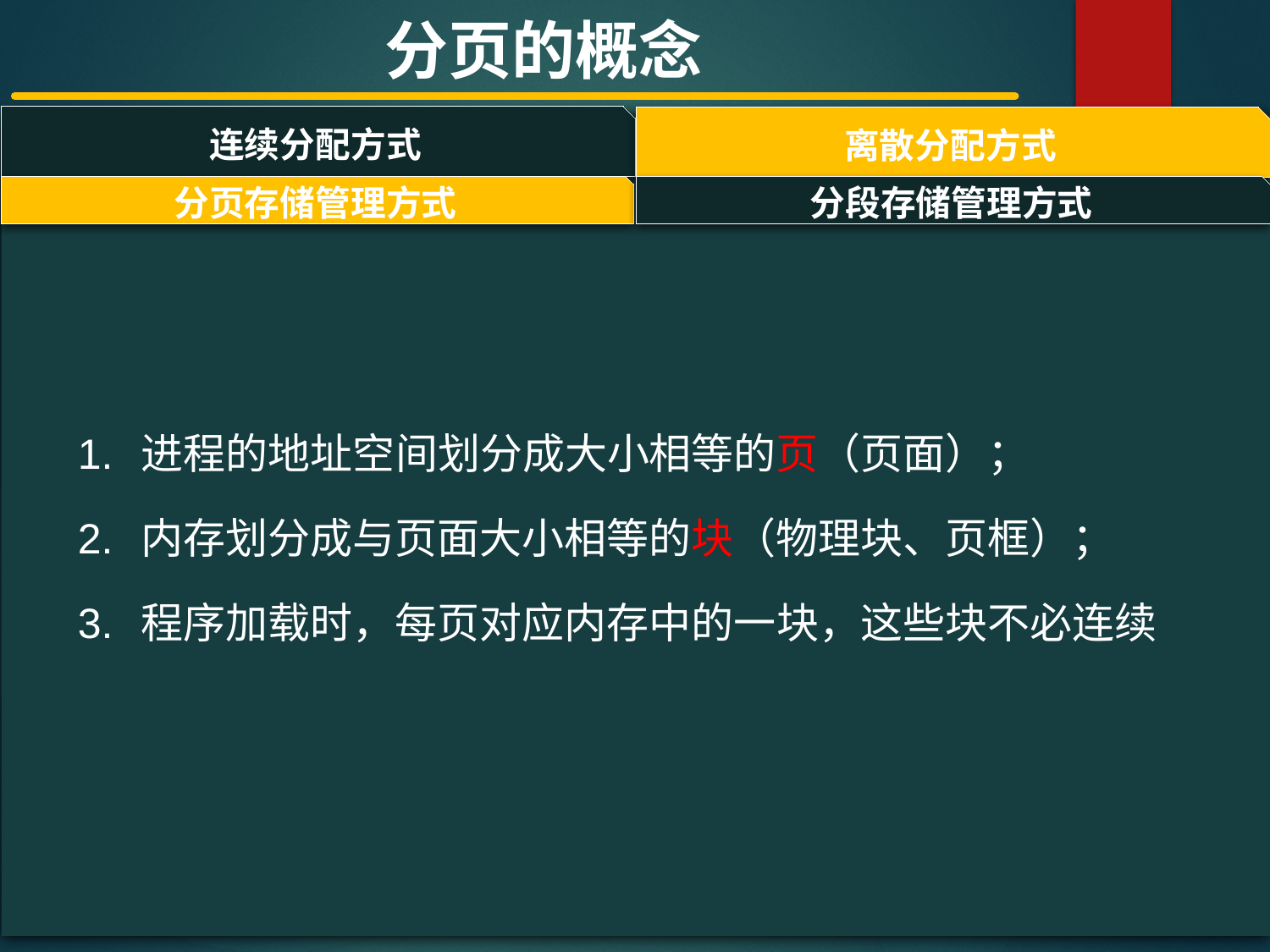

分页的概念
连续分配方式
离散分配方式
#
分页存储管理方式
分段存储管理方式

进程的地址空间划分成大小相等的页（页面）；
内存划分成与页面大小相等的块（物理块、页框）；
程序加载时，每页对应内存中的一块，这些块不必连续